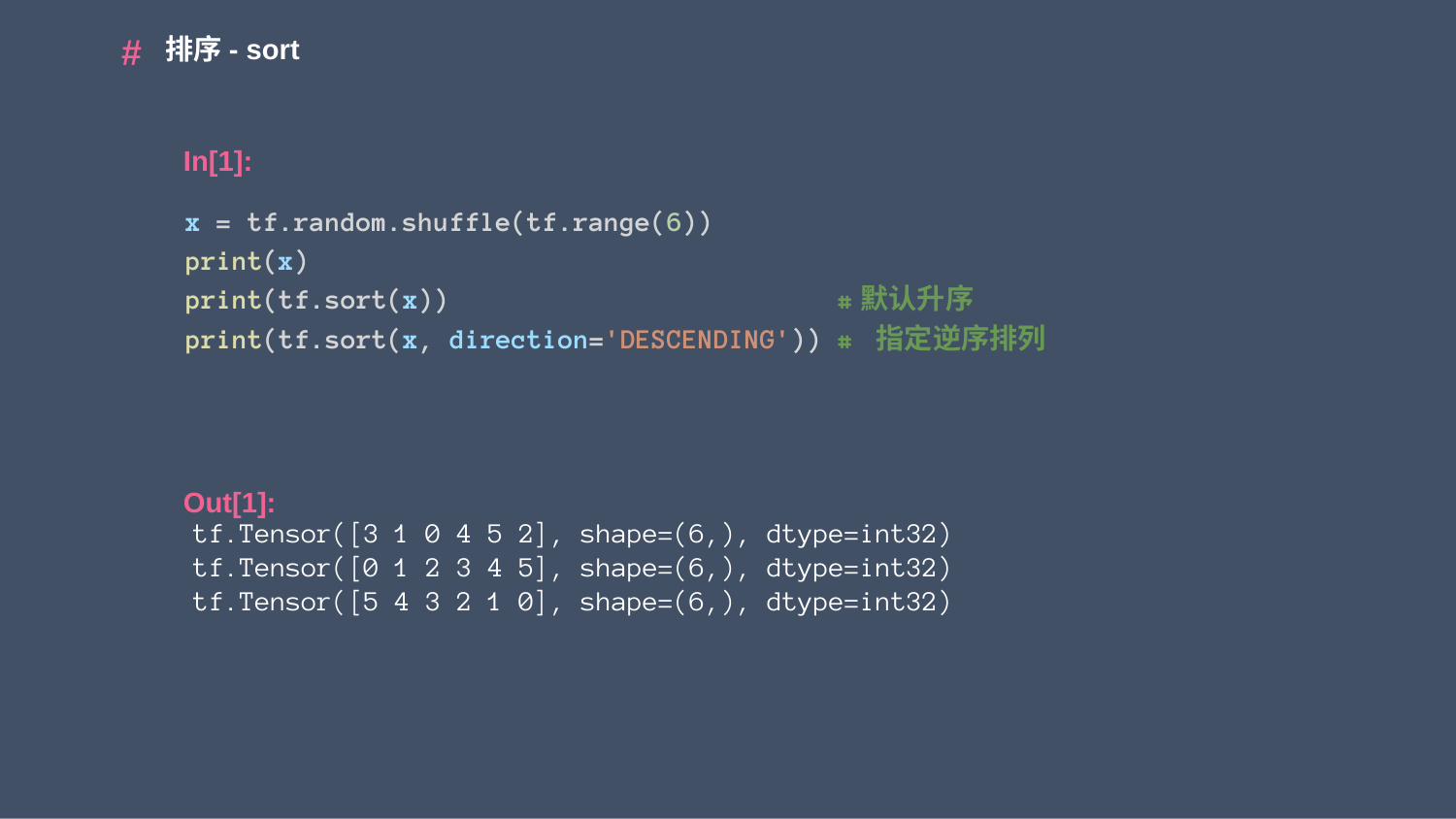

排序- sort
x = tf.random.shuffle(tf.range(6))
print(x)
print(tf.sort(x))                         #默认升序
print(tf.sort(x, direction='DESCENDING')) # 指定逆序排列

tf.Tensor([3 1 0 4 5 2], shape=(6,), dtype=int32)
tf.Tensor([0 1 2 3 4 5], shape=(6,), dtype=int32)
tf.Tensor([5 4 3 2 1 0], shape=(6,), dtype=int32)